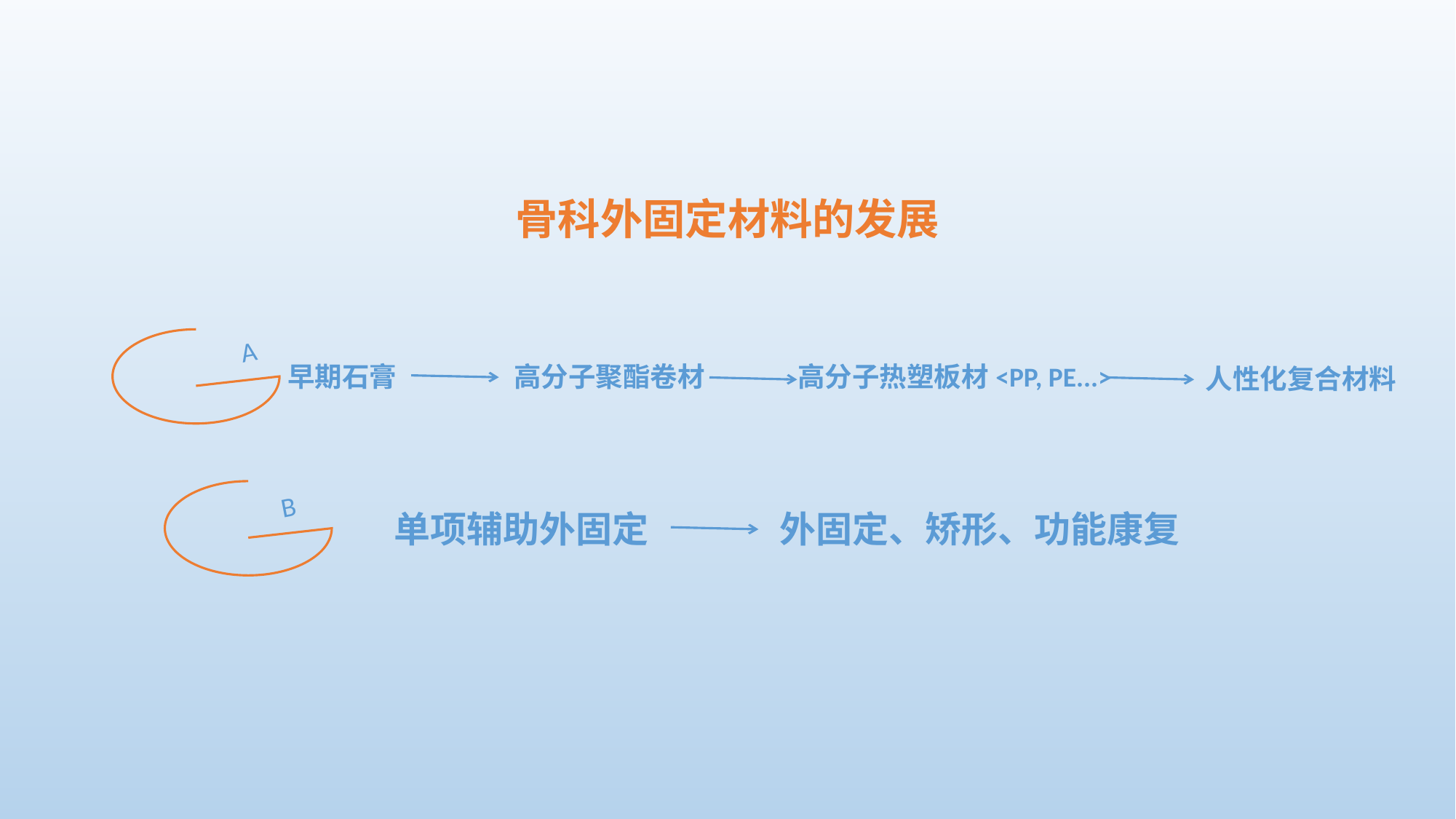

骨科外固定材料的发展

A
单项辅助外固定                外固定、矫形、功能康复

早期石膏                   高分子聚酯卷材               高分子热塑板材<PP, PE...>
人性化复合材料
B